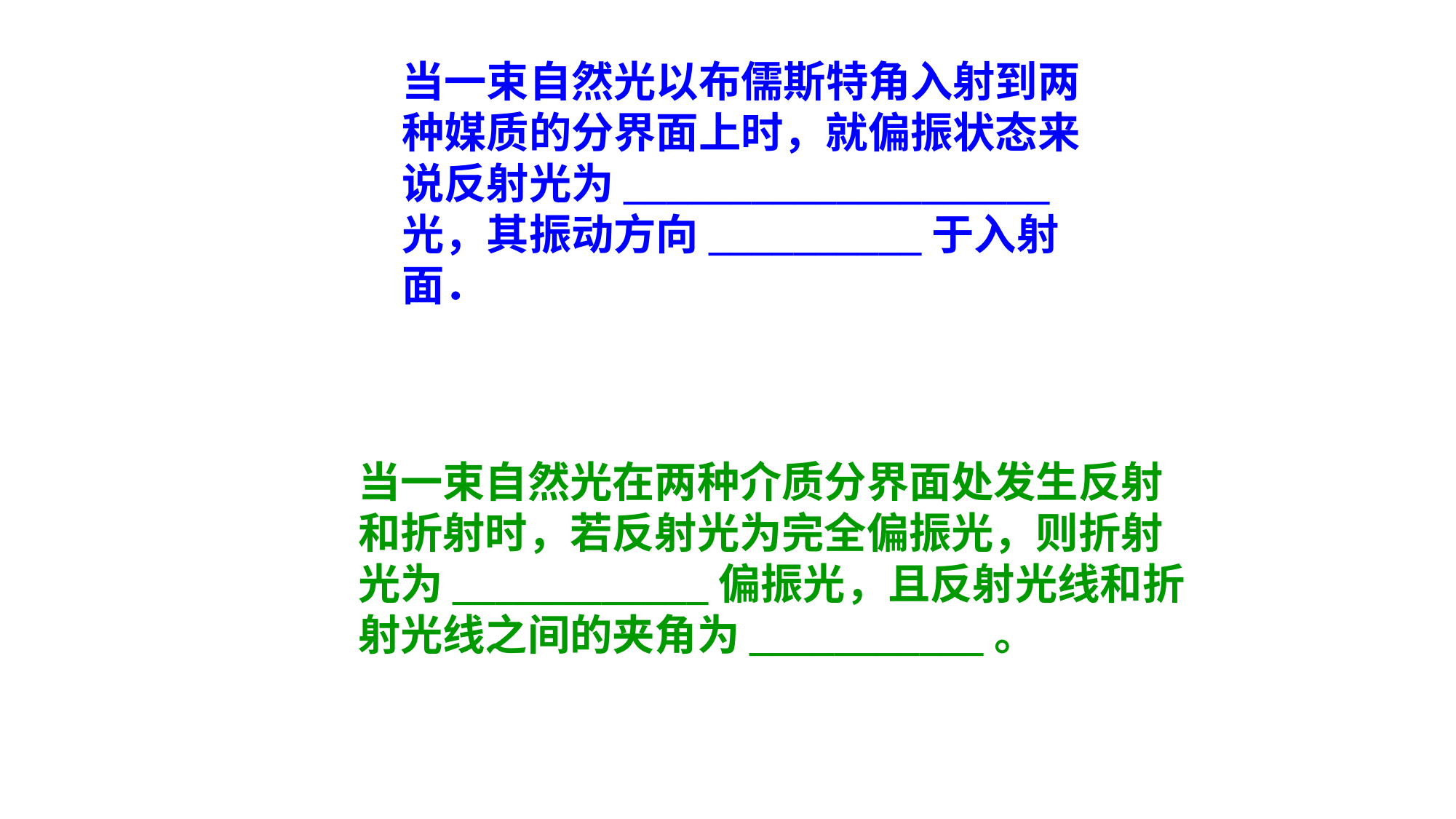

当一束自然光以布儒斯特角入射到两种媒质的分界面上时，就偏振状态来说反射光为____________________光，其振动方向__________于入射面．
当一束自然光在两种介质分界面处发生反射和折射时，若反射光为完全偏振光，则折射光为____________偏振光，且反射光线和折射光线之间的夹角为___________。